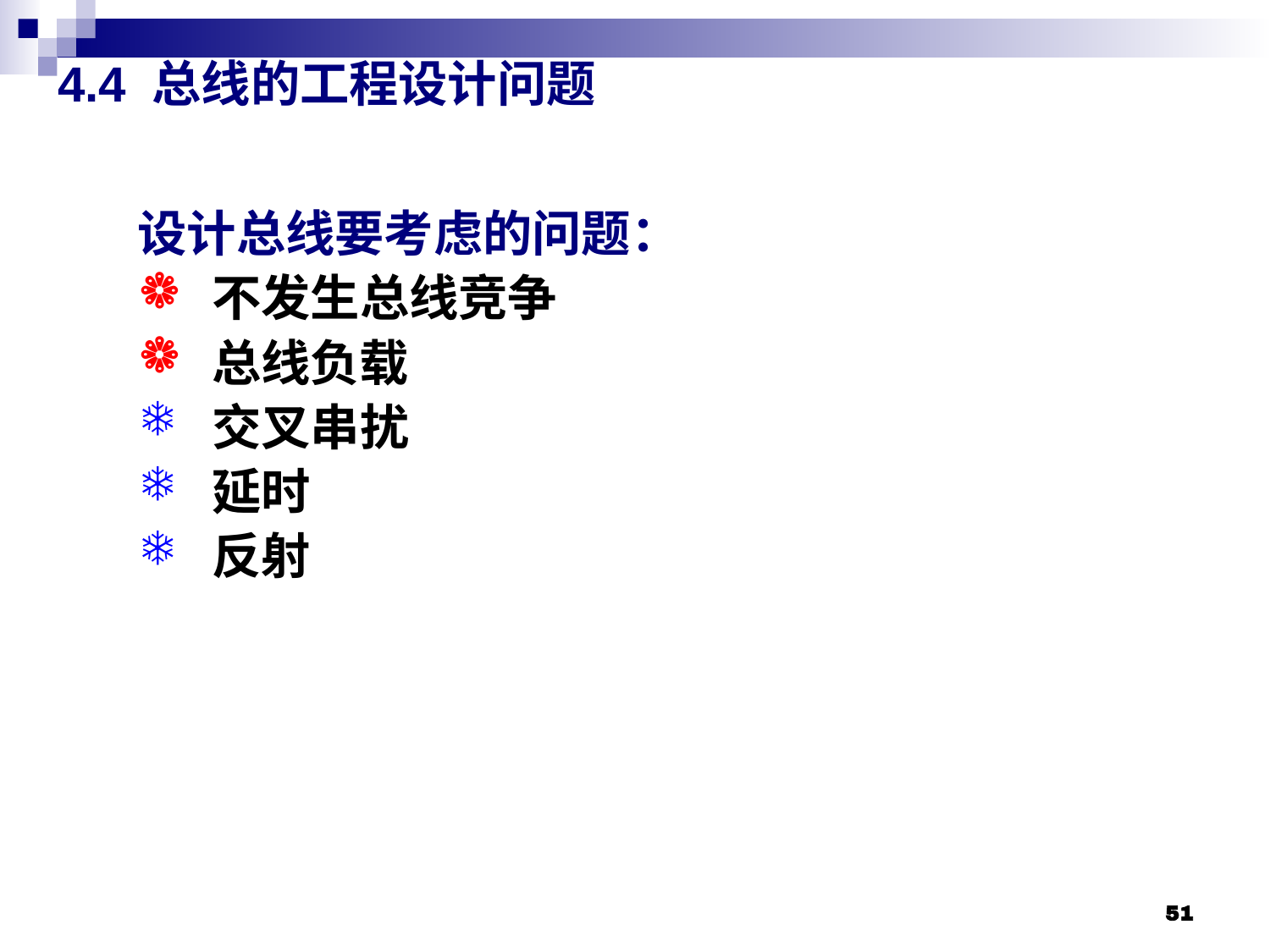

# 4.4 总线的工程设计问题
设计总线要考虑的问题：
不发生总线竞争
总线负载
交叉串扰
延时
反射
51